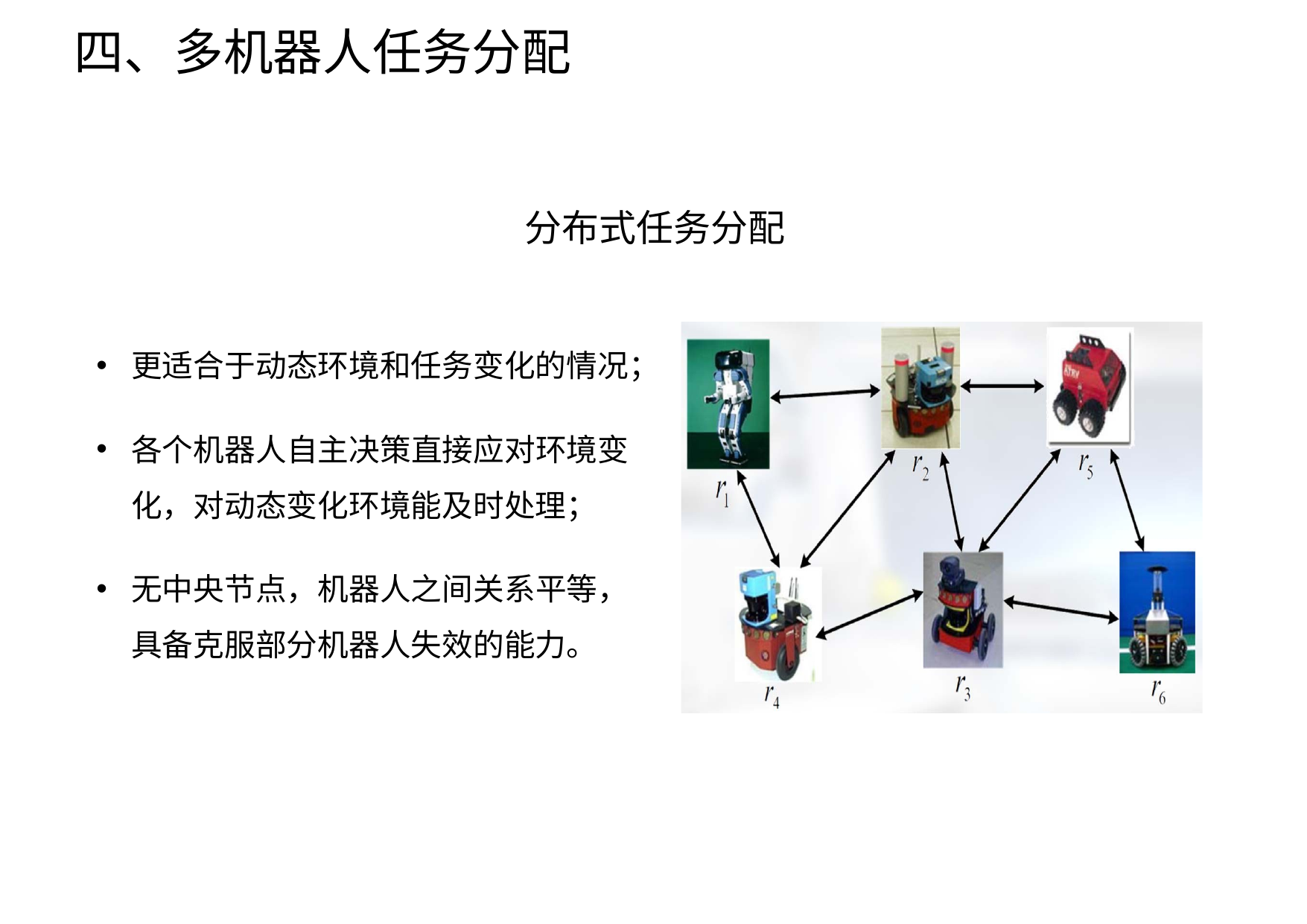

四、多机器人任务分配
分布式任务分配
更适合于动态环境和任务变化的情况；
各个机器人自主决策直接应对环境变化，对动态变化环境能及时处理；
无中央节点，机器人之间关系平等，具备克服部分机器人失效的能力。